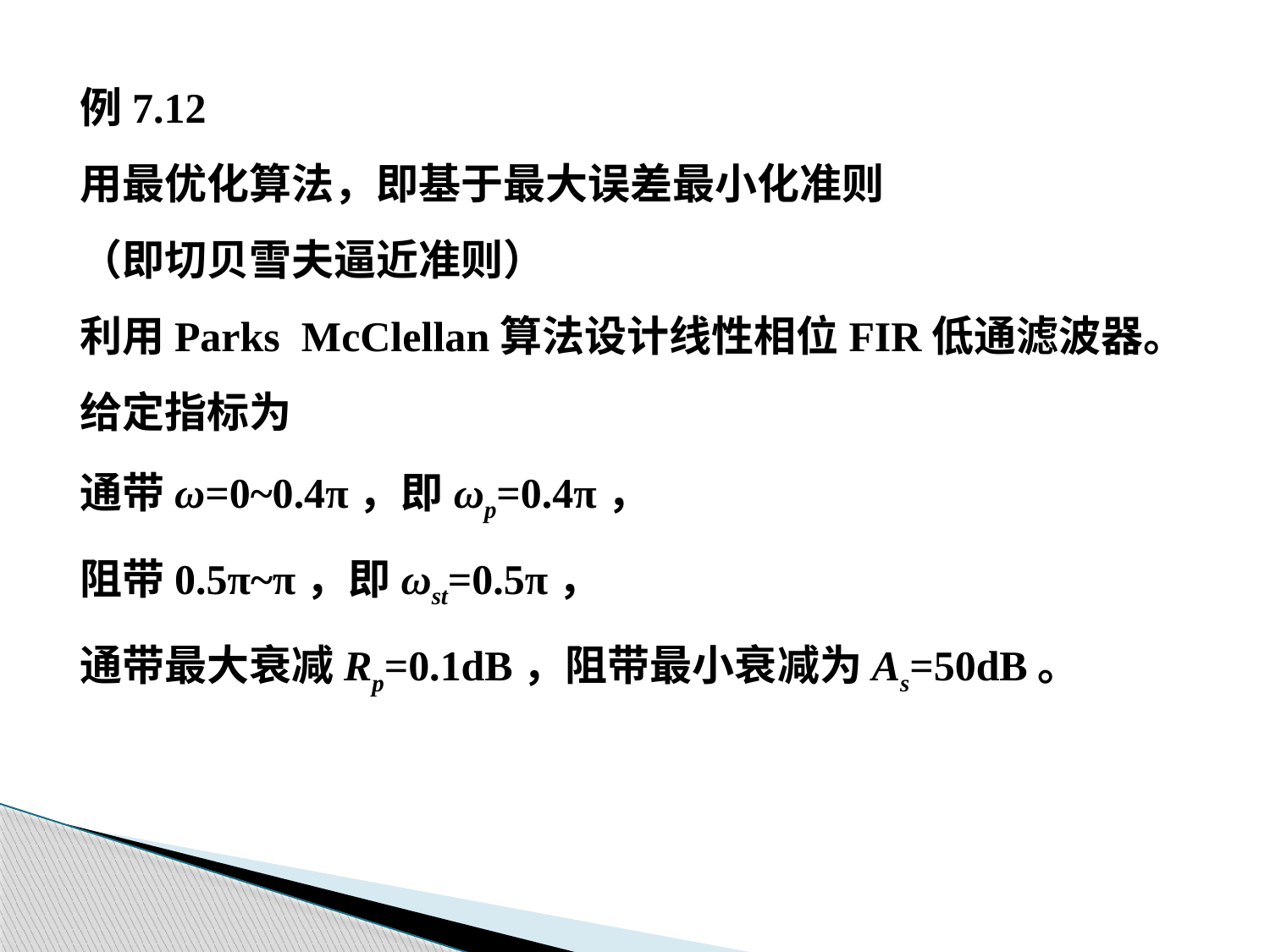

例7.12
用最优化算法，即基于最大误差最小化准则
（即切贝雪夫逼近准则）
利用Parks  McClellan算法设计线性相位FIR低通滤波器。
给定指标为
通带ω=0~0.4π，即ωp=0.4π，
阻带0.5π~π，即ωst=0.5π，
通带最大衰减Rp=0.1dB，阻带最小衰减为As=50dB。